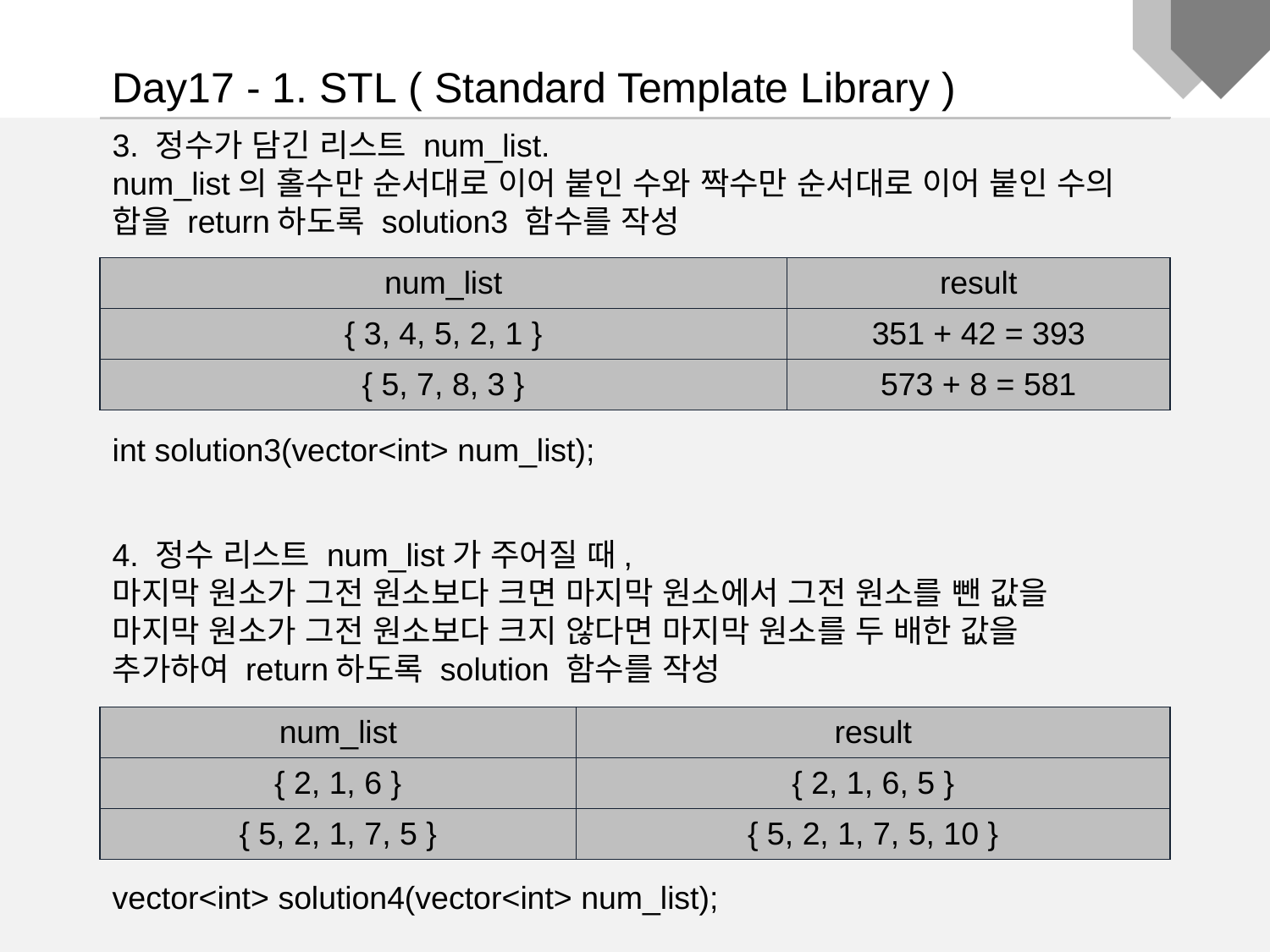

Day17 - 1. STL ( Standard Template Library )
3. 정수가 담긴 리스트 num_list.
num_list의 홀수만 순서대로 이어 붙인 수와 짝수만 순서대로 이어 붙인 수의 합을 return하도록 solution3 함수를 작성

int solution3(vector<int> num_list);
| num\_list | result |
| --- | --- |
| { 3, 4, 5, 2, 1 } | 351 + 42 = 393 |
| { 5, 7, 8, 3 } | 573 + 8 = 581 |
4. 정수 리스트 num_list가 주어질 때,
마지막 원소가 그전 원소보다 크면 마지막 원소에서 그전 원소를 뺀 값을
마지막 원소가 그전 원소보다 크지 않다면 마지막 원소를 두 배한 값을
추가하여 return하도록 solution 함수를 작성

vector<int> solution4(vector<int> num_list);
| num\_list | result |
| --- | --- |
| { 2, 1, 6 } | { 2, 1, 6, 5 } |
| { 5, 2, 1, 7, 5 } | { 5, 2, 1, 7, 5, 10 } |